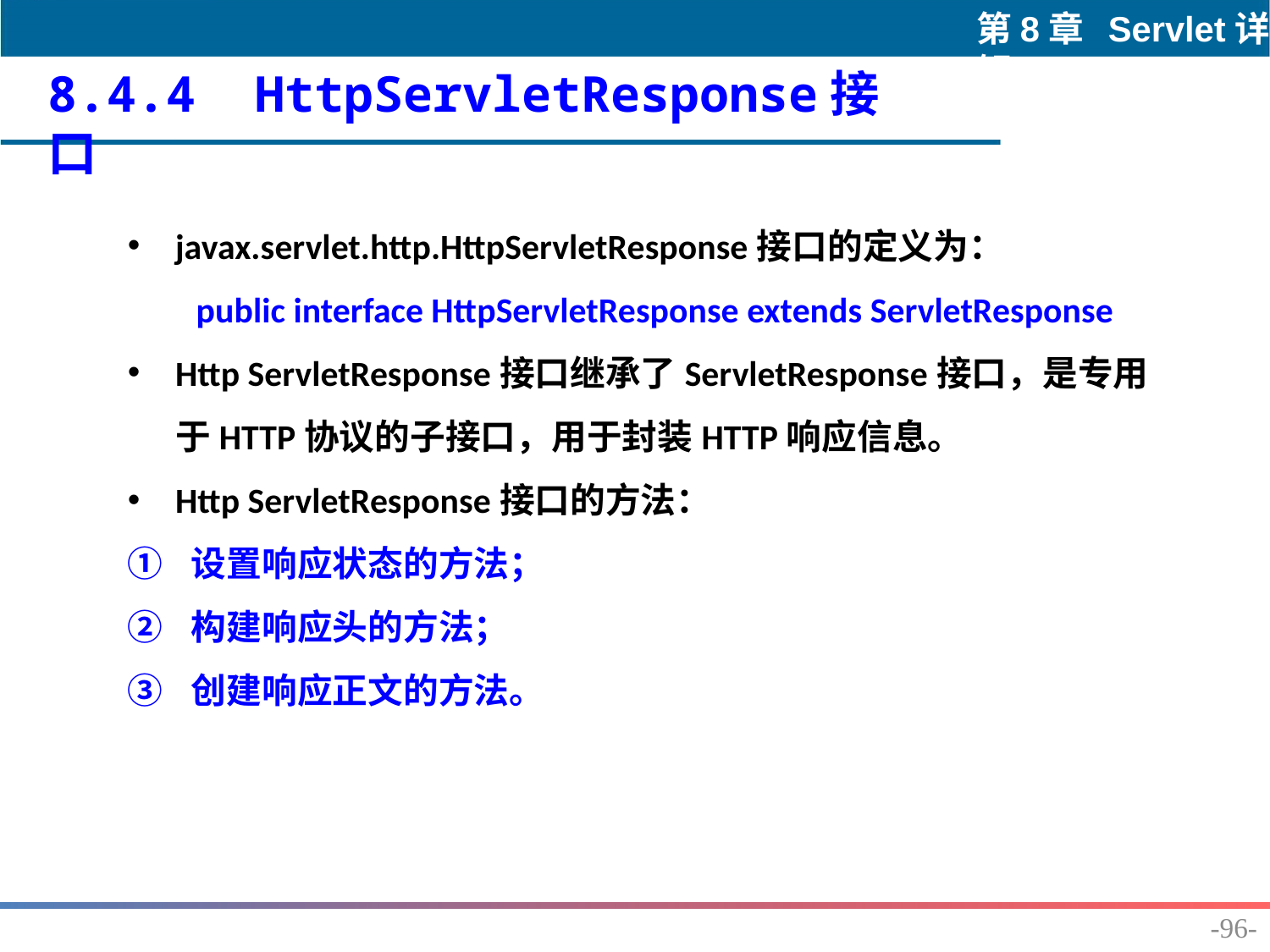

8.4.4  HttpServletResponse接口
javax.servlet.http.HttpServletResponse接口的定义为：
public interface HttpServletResponse extends ServletResponse
Http ServletResponse接口继承了ServletResponse接口，是专用于HTTP协议的子接口，用于封装HTTP响应信息。
Http ServletResponse接口的方法：
设置响应状态的方法；
构建响应头的方法；
创建响应正文的方法。

-96-